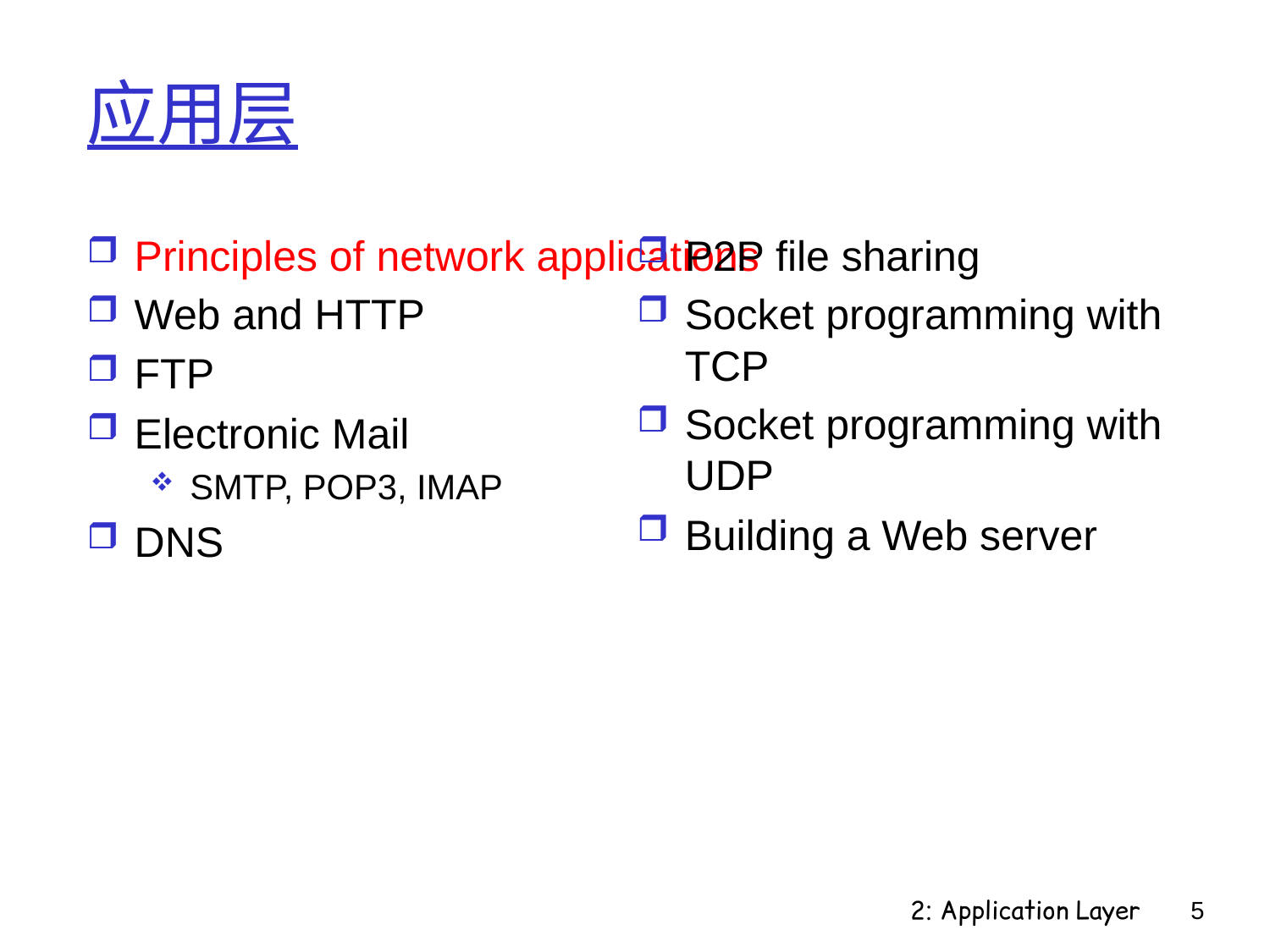

# 应用层
Principles of network applications
Web and HTTP
FTP
Electronic Mail
SMTP, POP3, IMAP
DNS

P2P file sharing
Socket programming with TCP
Socket programming with UDP
Building a Web server
2: Application Layer
5